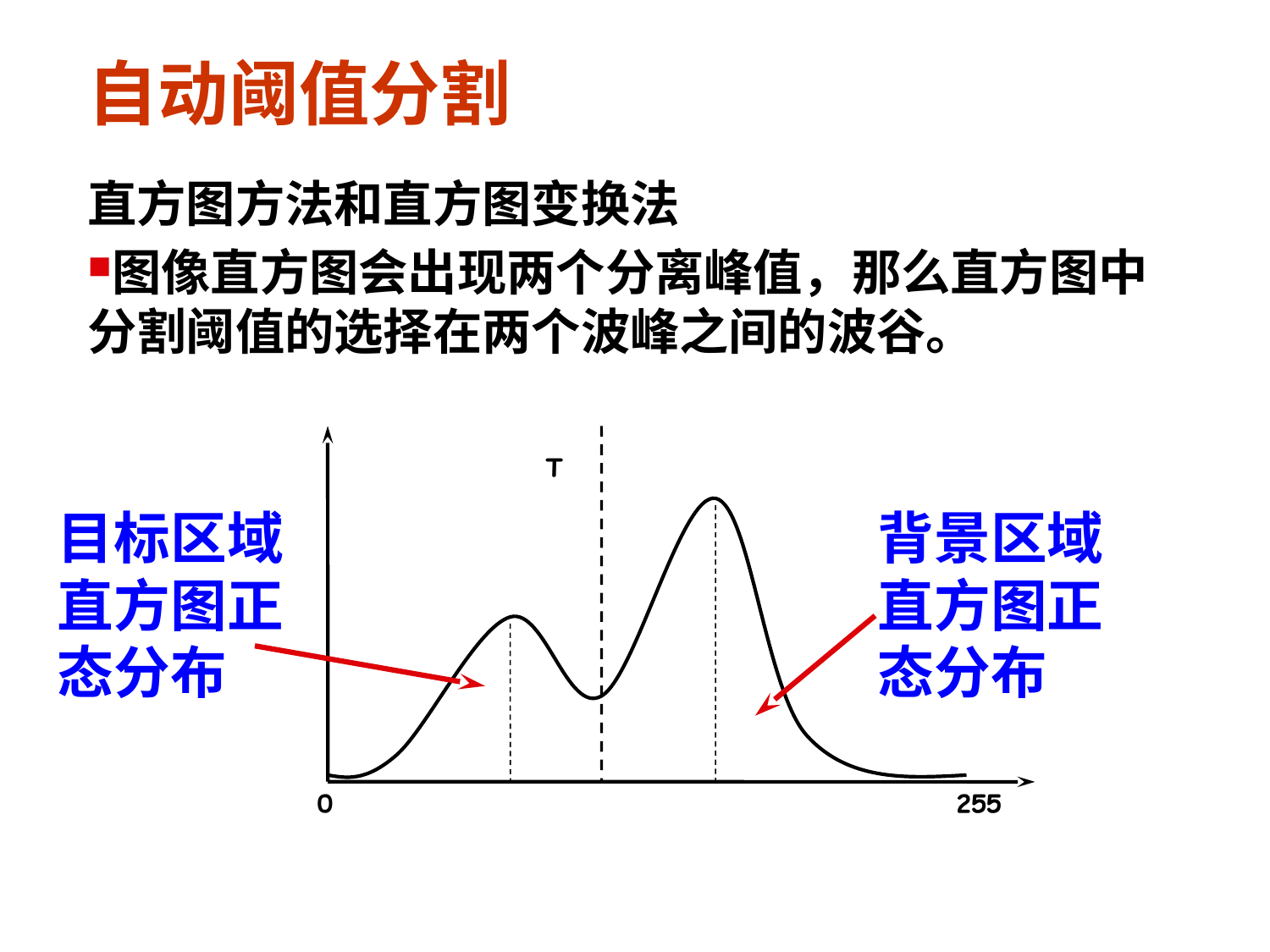

# 自动阈值分割
直方图方法和直方图变换法
图像直方图会出现两个分离峰值，那么直方图中分割阈值的选择在两个波峰之间的波谷。

T

0

255

目标区域直方图正态分布
背景区域直方图正态分布